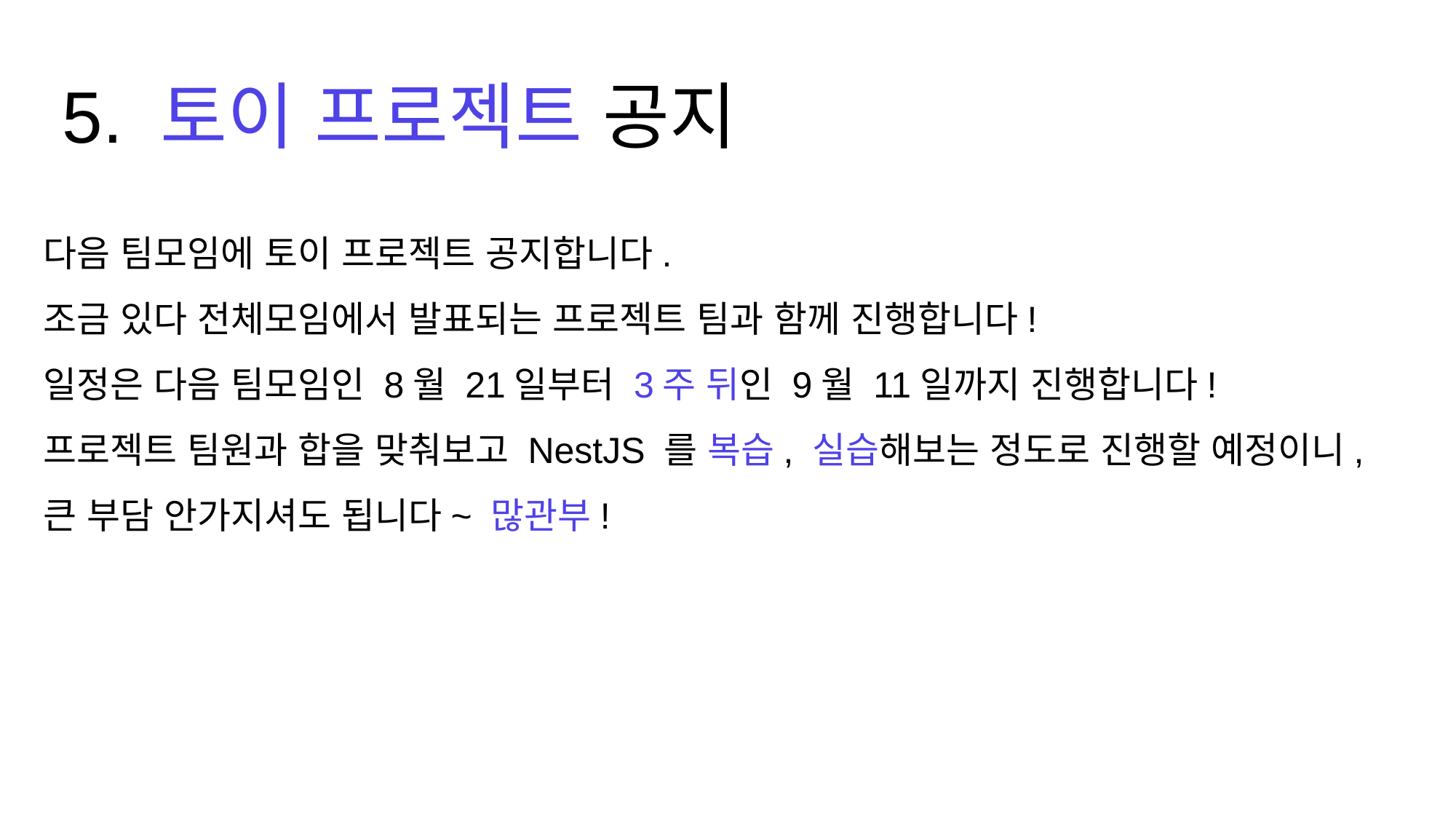

5. 토이 프로젝트 공지
다음 팀모임에 토이 프로젝트 공지합니다.
조금 있다 전체모임에서 발표되는 프로젝트 팀과 함께 진행합니다!
일정은 다음 팀모임인 8월 21일부터 3주 뒤인 9월 11일까지 진행합니다!
프로젝트 팀원과 합을 맞춰보고 NestJS 를 복습, 실습해보는 정도로 진행할 예정이니,
큰 부담 안가지셔도 됩니다~ 많관부!